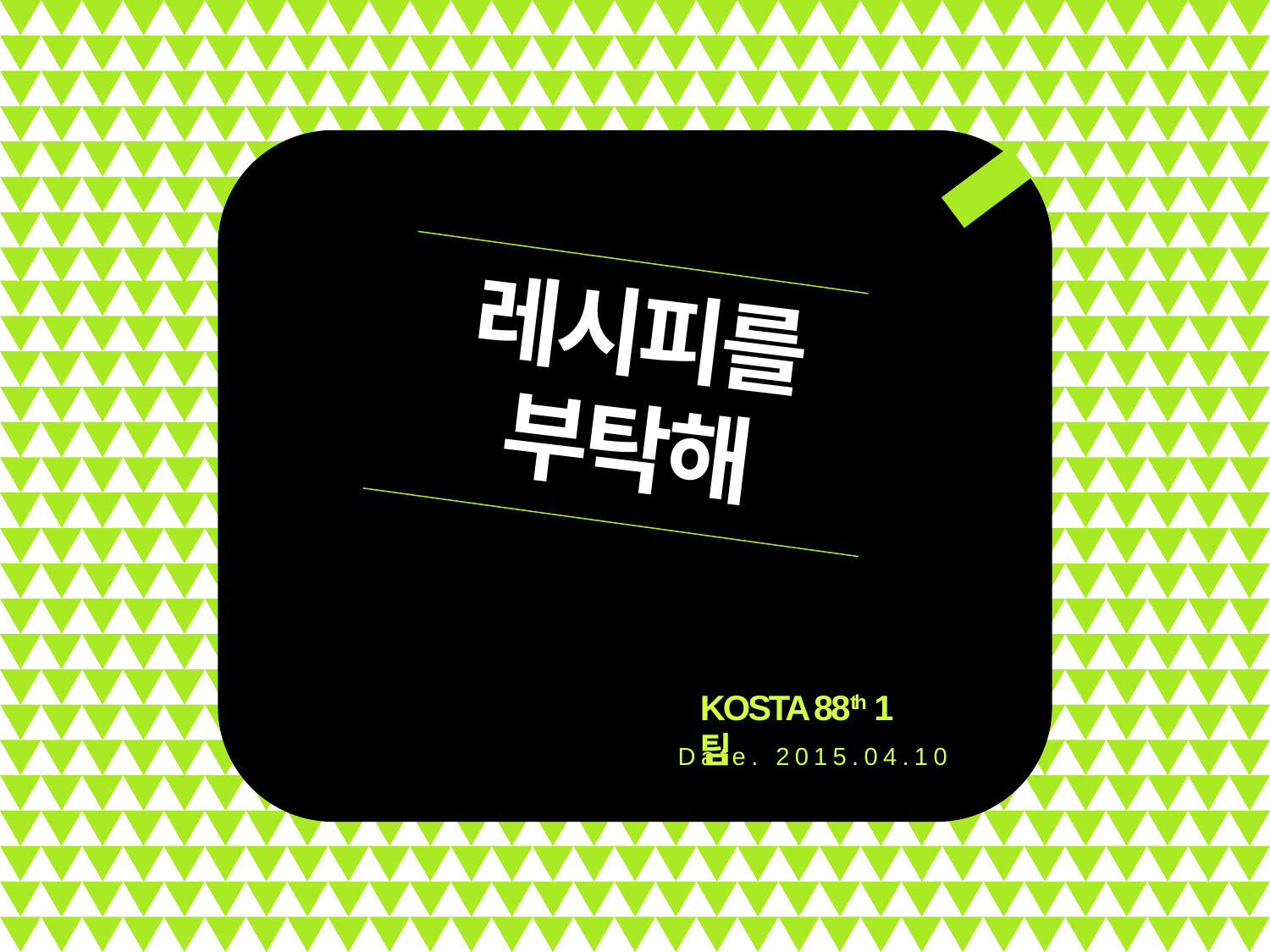

레시피를
부탁해
KOSTA 88th 1팀
Date. 2015.04.10